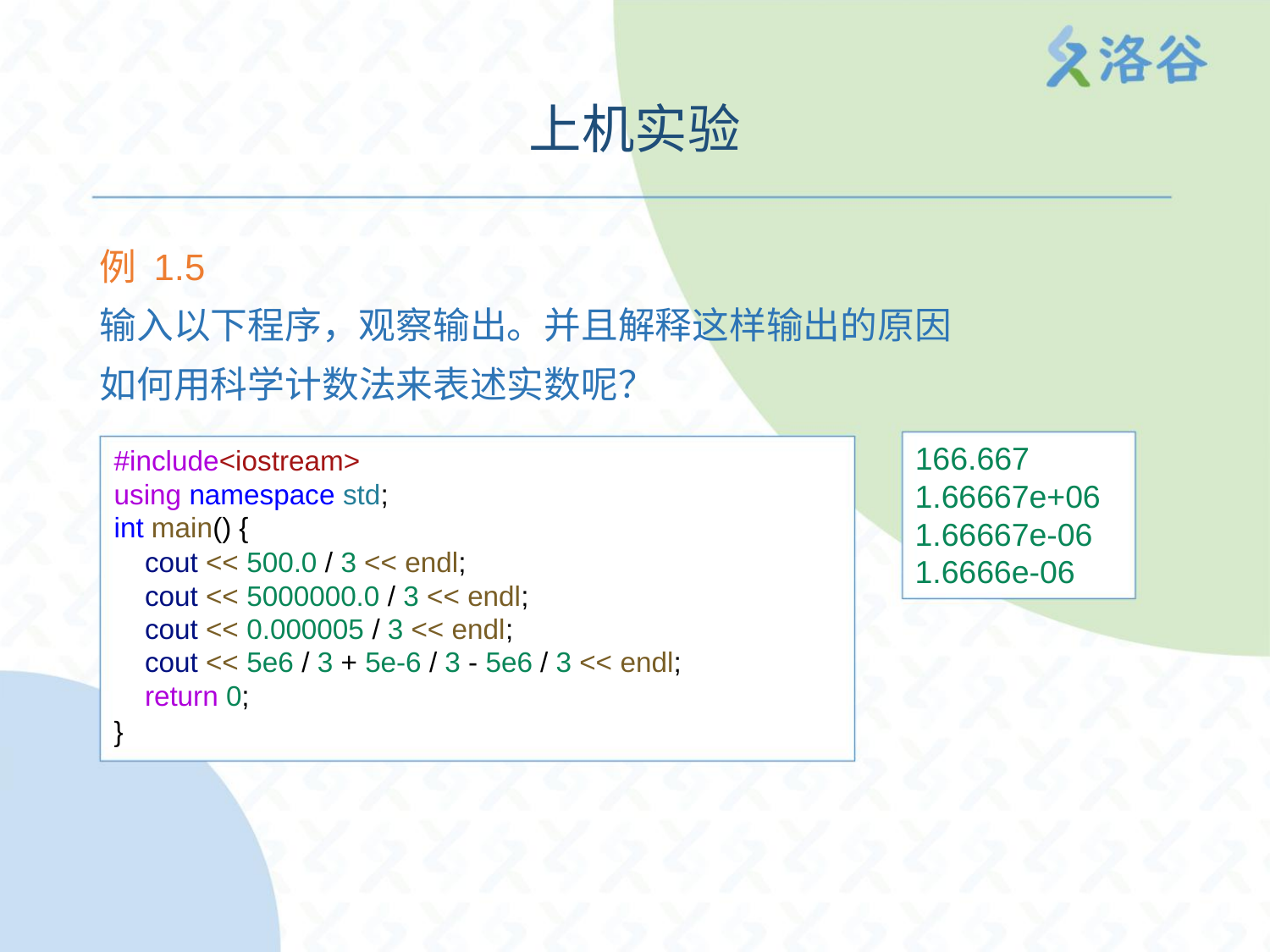

上机实验
例 1.5
输入以下程序，观察输出。并且解释这样输出的原因
如何用科学计数法来表述实数呢？
166.667
#include<iostream>
1.66667e+06
1.66667e-06
1.6666e-06
using namespace std;
int main() {
cout << 500.0 / 3 << endl;
cout << 5000000.0 / 3 << endl;
cout << 0.000005 / 3 << endl;
cout << 5e6 / 3 + 5e-6 / 3 - 5e6 / 3 << endl;
return 0;
}